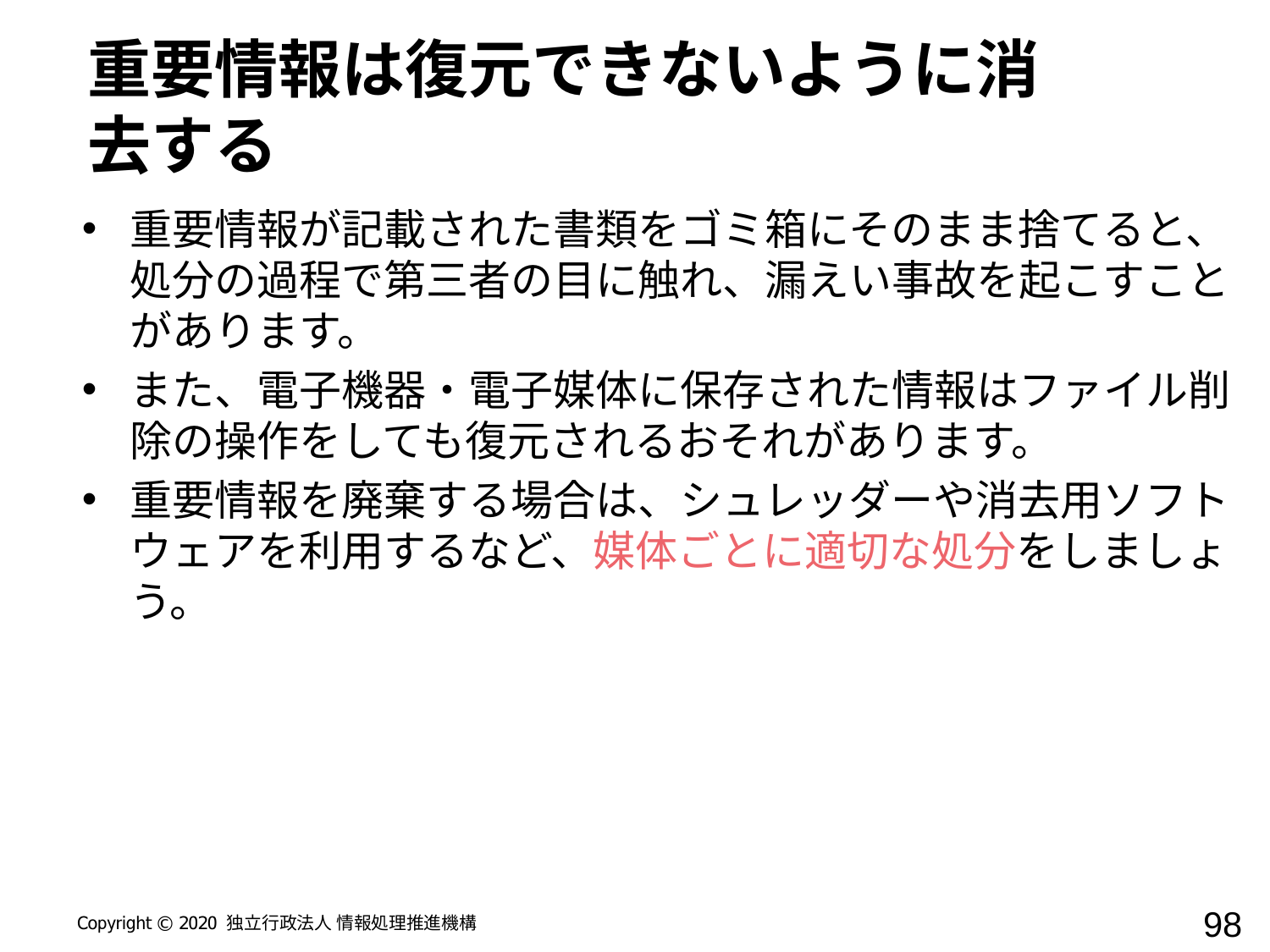

# 重要情報は復元できないように消去する
重要情報が記載された書類をゴミ箱にそのまま捨てると、処分の過程で第三者の目に触れ、漏えい事故を起こすことがあります。
また、電子機器・電子媒体に保存された情報はファイル削除の操作をしても復元されるおそれがあります。
重要情報を廃棄する場合は、シュレッダーや消去用ソフトウェアを利用するなど、媒体ごとに適切な処分をしましょう。